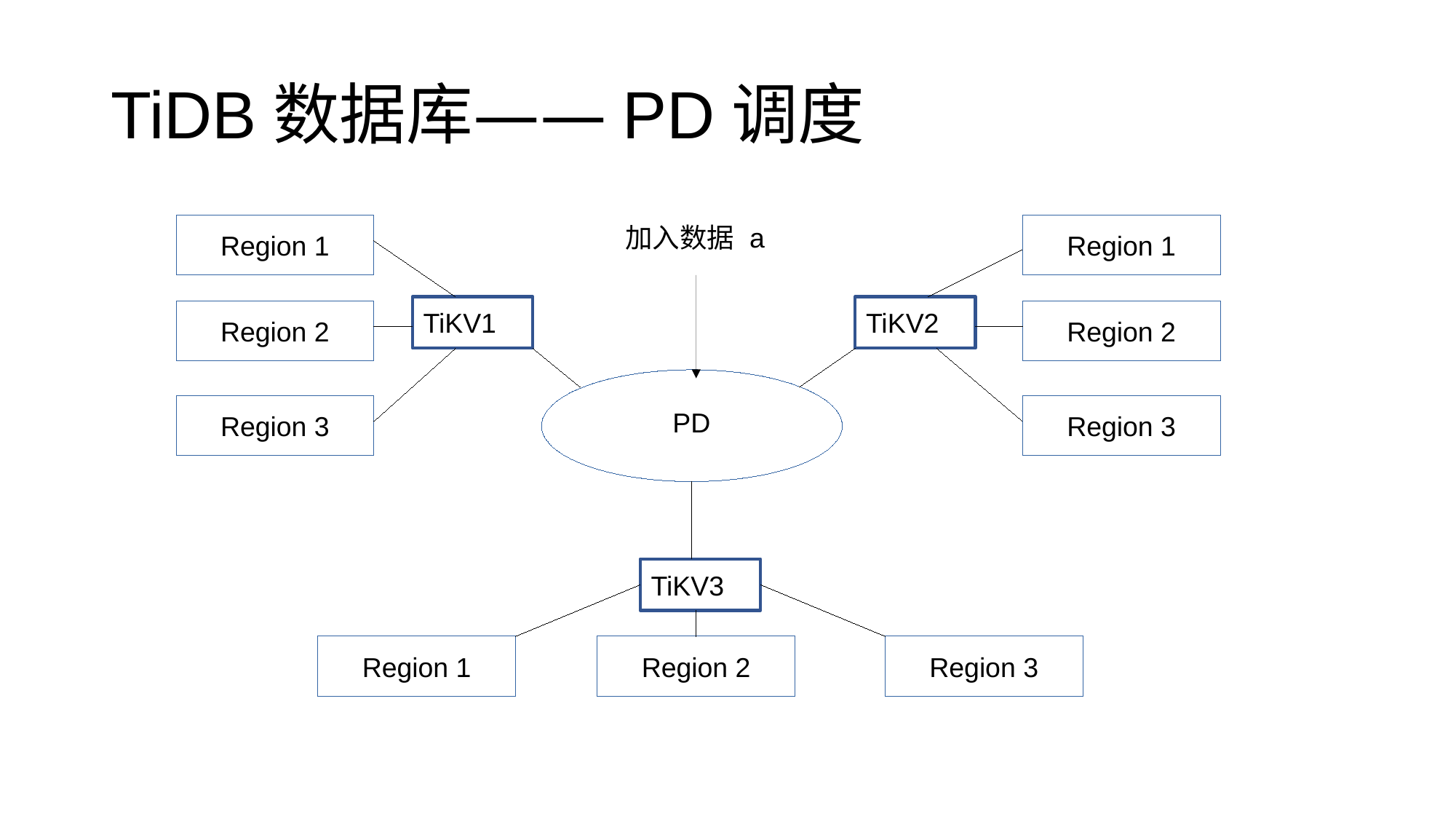

TiDB数据库——PD调度
Region 1
Region 1
加入数据 a
Region 1
Region 1

TiKV1
TiKV2
Region 1
Region 2
Region 1
Region 2

Region 3
Region 3
PD

TiKV3

Region 1
Region 2
Region 3